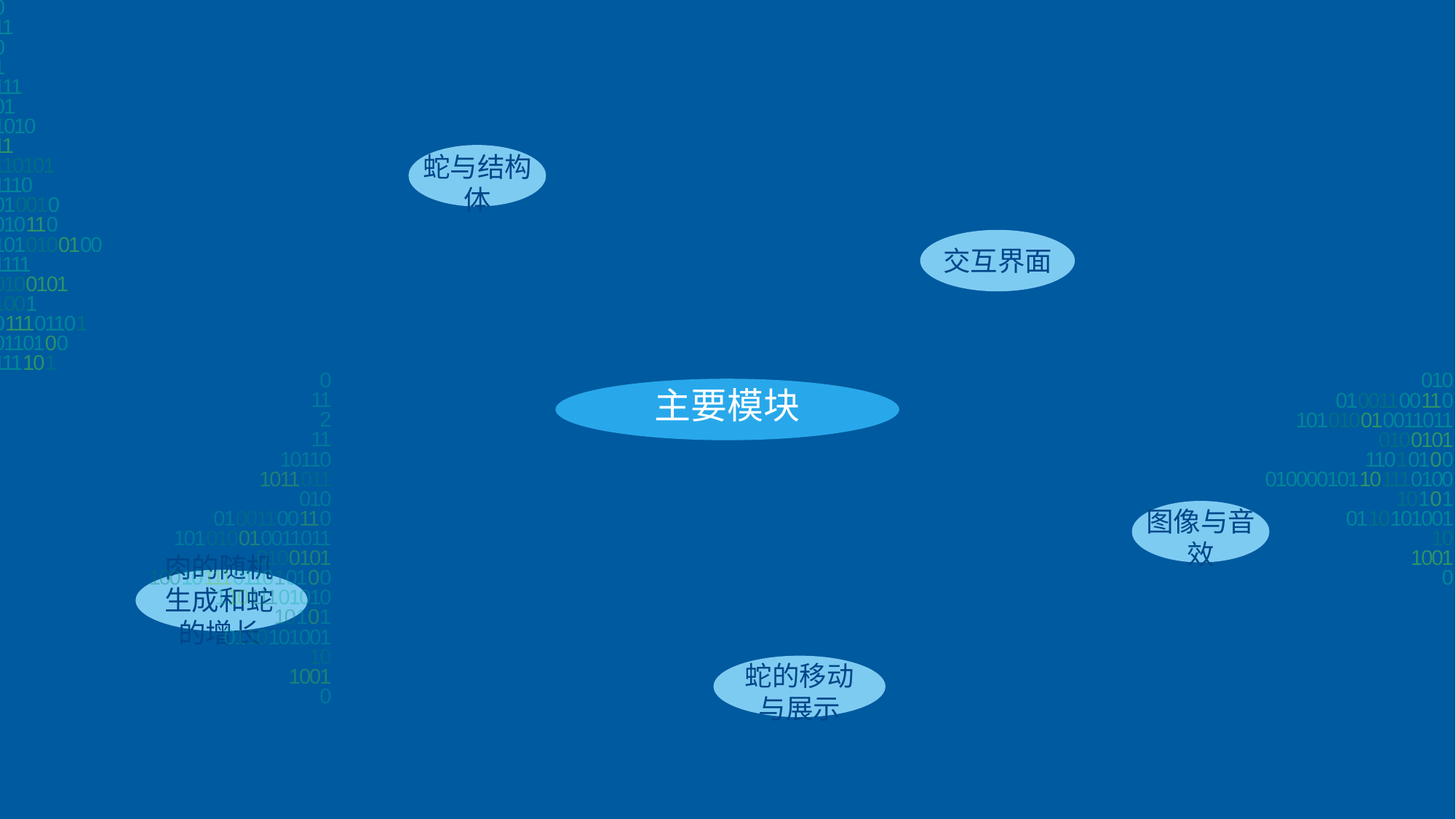

0
11
0
1
111
01
1010
11
110101
1110
010010
010110
1010100100
1111
0100101
1001
011101101
0110100
111101

蛇与结构体

交互界面

0
11
2
11
10110
1011011
010
01001100110
101010010011011
0100101
10010111011010100
11011101010
10101
0110101001
10
1001
0
010
01001100110
101010010011011
0100101
11010100
010000101101110100
10101
0110101001
10
1001
0
主要模块

图像与音效

肉的随机生成和蛇的增长

蛇的移动与展示